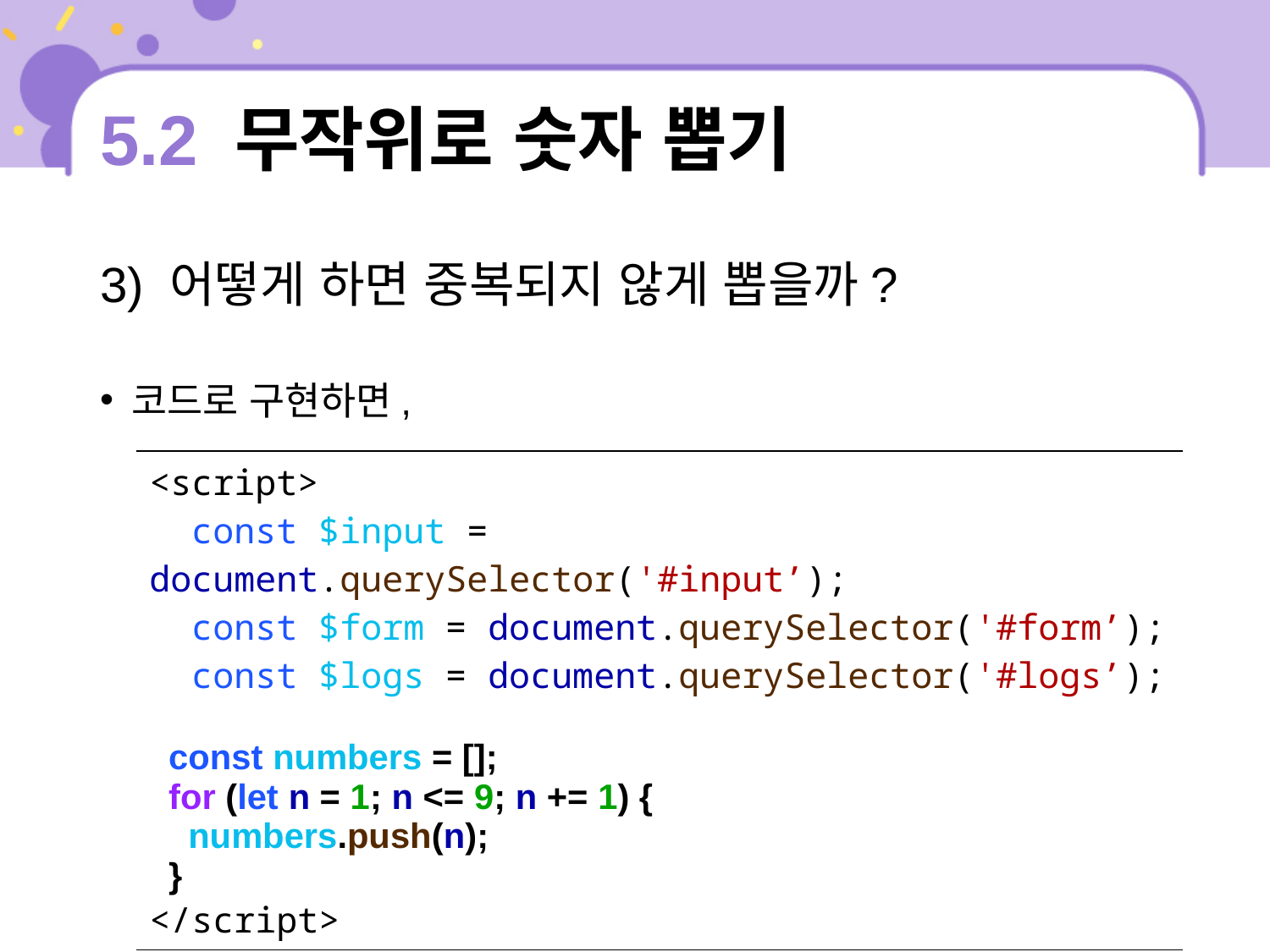

# 5.2 무작위로 숫자 뽑기
3) 어떻게 하면 중복되지 않게 뽑을까?
코드로 구현하면,
| <script> const $input = document.querySelector('#input’); const $form = document.querySelector('#form’); const $logs = document.querySelector('#logs’); const numbers = []; for (let n = 1; n <= 9; n += 1) { numbers.push(n); } </script> |
| --- |